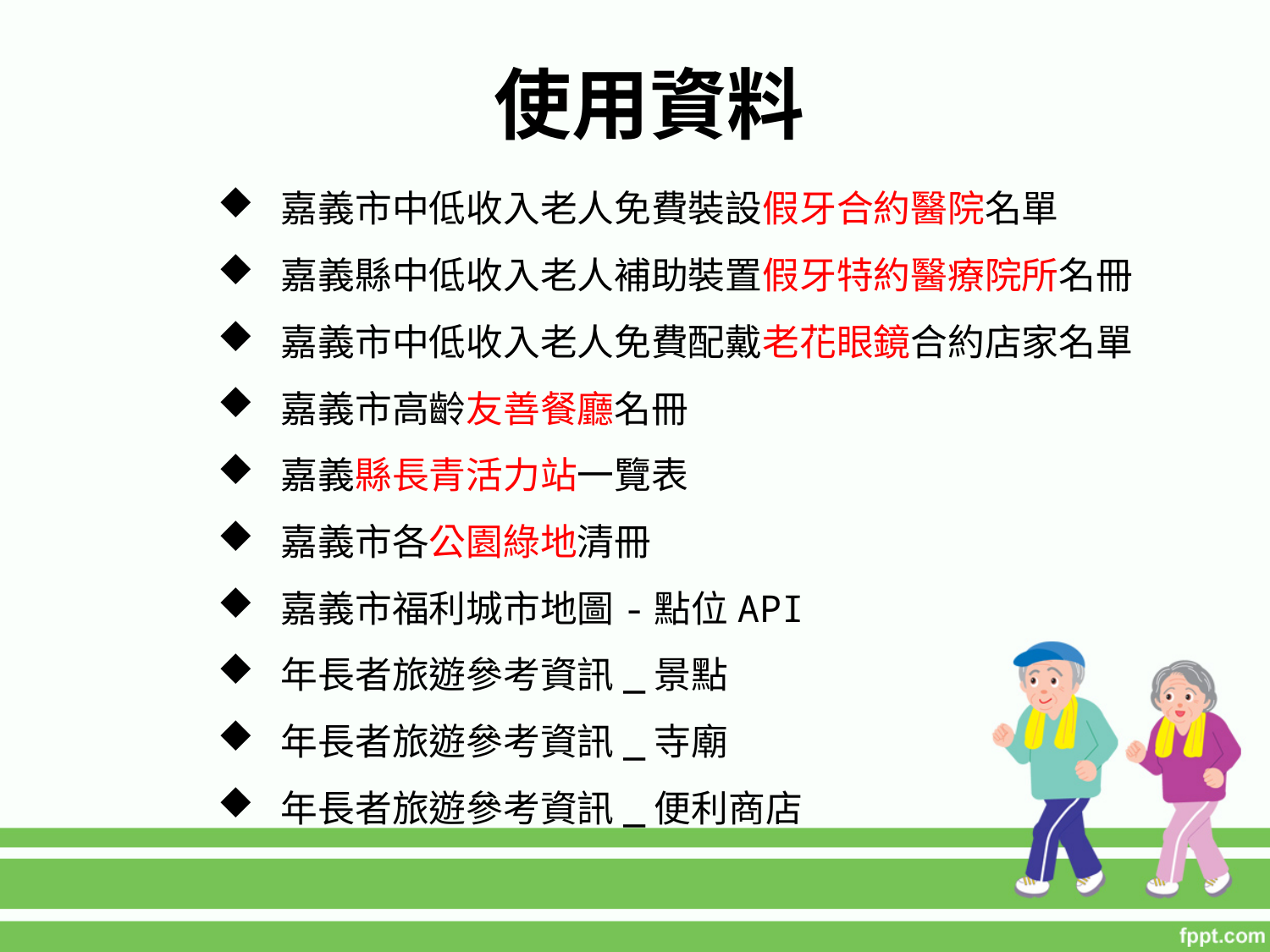

使用資料
嘉義市中低收入老人免費裝設假牙合約醫院名單
嘉義縣中低收入老人補助裝置假牙特約醫療院所名冊
嘉義市中低收入老人免費配戴老花眼鏡合約店家名單
嘉義市高齡友善餐廳名冊
嘉義縣長青活力站一覽表
嘉義市各公園綠地清冊
嘉義市福利城市地圖-點位API
年長者旅遊參考資訊_景點
年長者旅遊參考資訊_寺廟
年長者旅遊參考資訊_便利商店